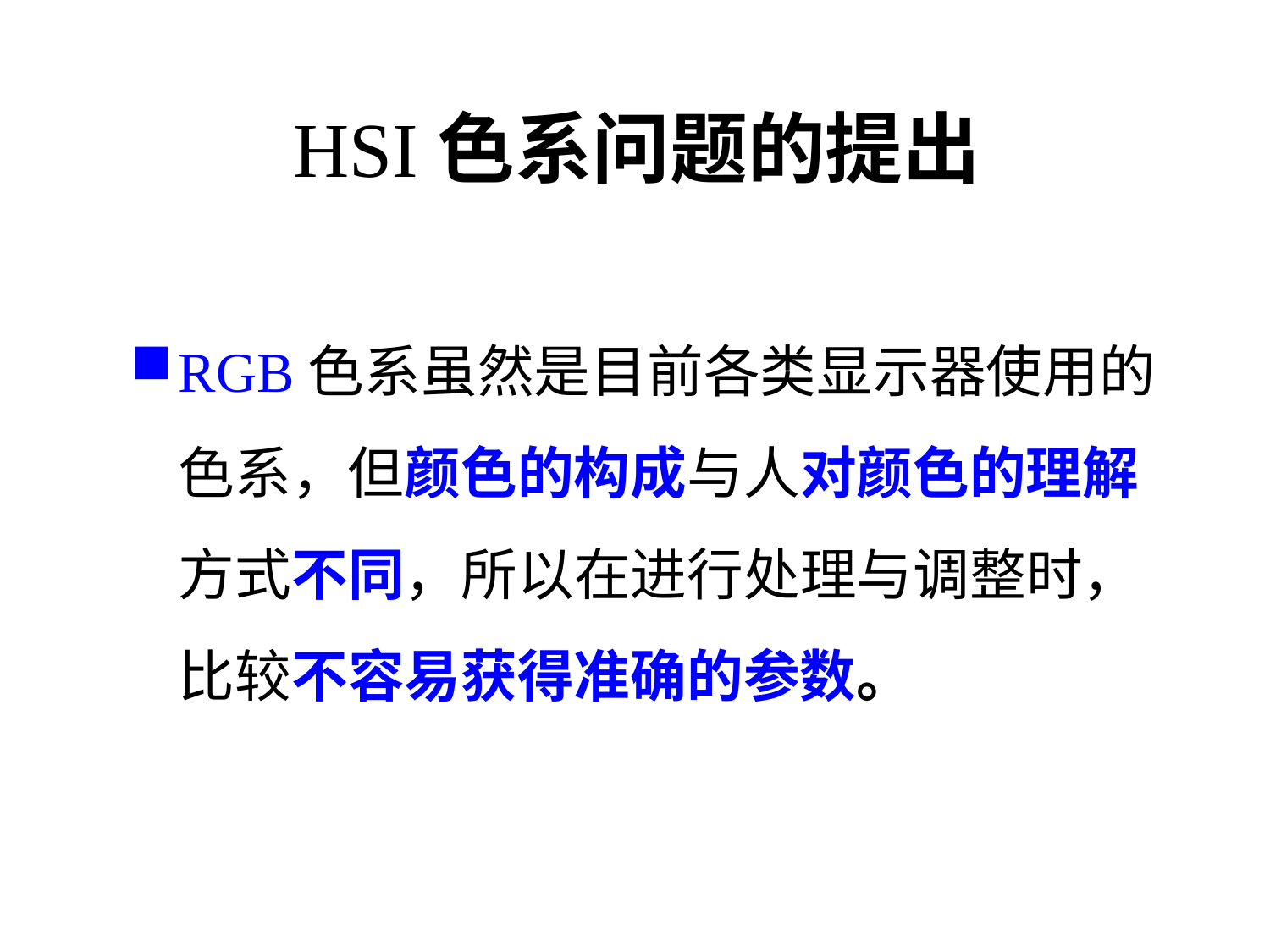

# HSI色系问题的提出
RGB色系虽然是目前各类显示器使用的色系，但颜色的构成与人对颜色的理解方式不同，所以在进行处理与调整时，比较不容易获得准确的参数。